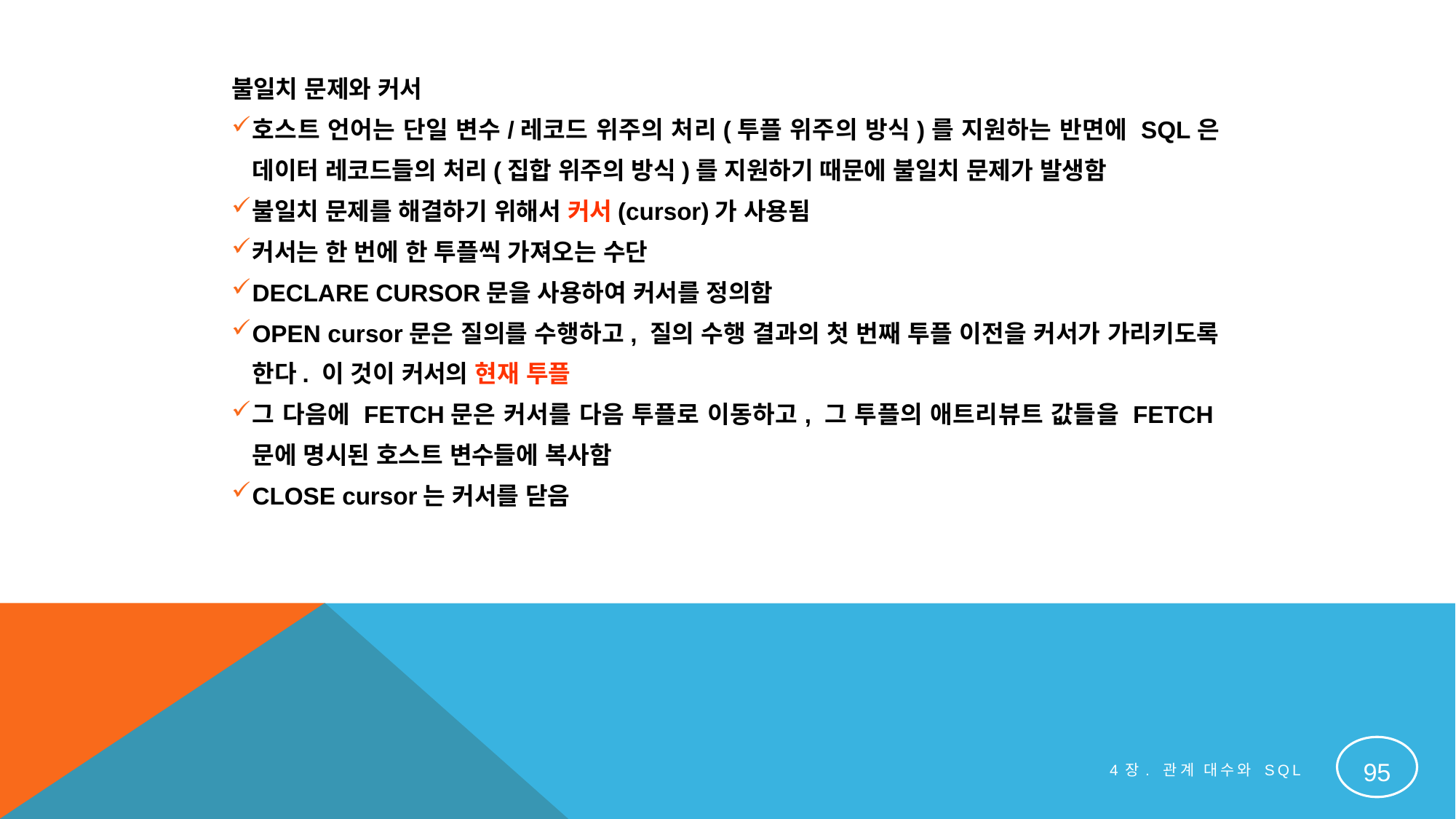

불일치 문제와 커서
호스트 언어는 단일 변수/레코드 위주의 처리(투플 위주의 방식)를 지원하는 반면에 SQL은 데이터 레코드들의 처리(집합 위주의 방식)를 지원하기 때문에 불일치 문제가 발생함
불일치 문제를 해결하기 위해서 커서(cursor)가 사용됨
커서는 한 번에 한 투플씩 가져오는 수단
DECLARE CURSOR문을 사용하여 커서를 정의함
OPEN cursor문은 질의를 수행하고, 질의 수행 결과의 첫 번째 투플 이전을 커서가 가리키도록 한다. 이 것이 커서의 현재 투플
그 다음에 FETCH문은 커서를 다음 투플로 이동하고, 그 투플의 애트리뷰트 값들을 FETCH문에 명시된 호스트 변수들에 복사함
CLOSE cursor는 커서를 닫음
95
4장. 관계 대수와 SQL